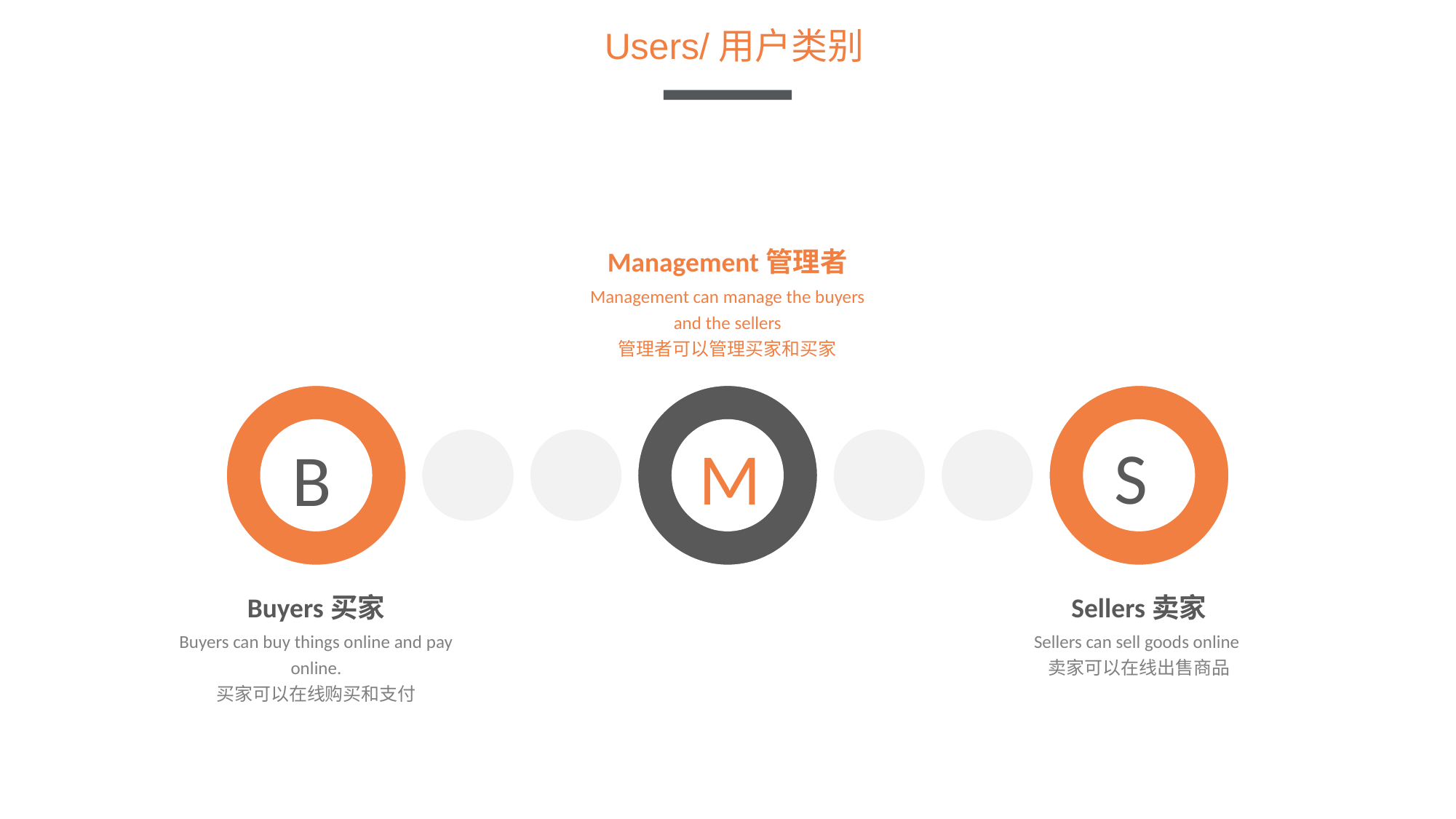

Users/用户类别

Management管理者
Management can manage the buyers and the sellers
管理者可以管理买家和买家

S
M
B
Buyers买家
Buyers can buy things online and pay online.
买家可以在线购买和支付
Sellers卖家
Sellers can sell goods online
卖家可以在线出售商品